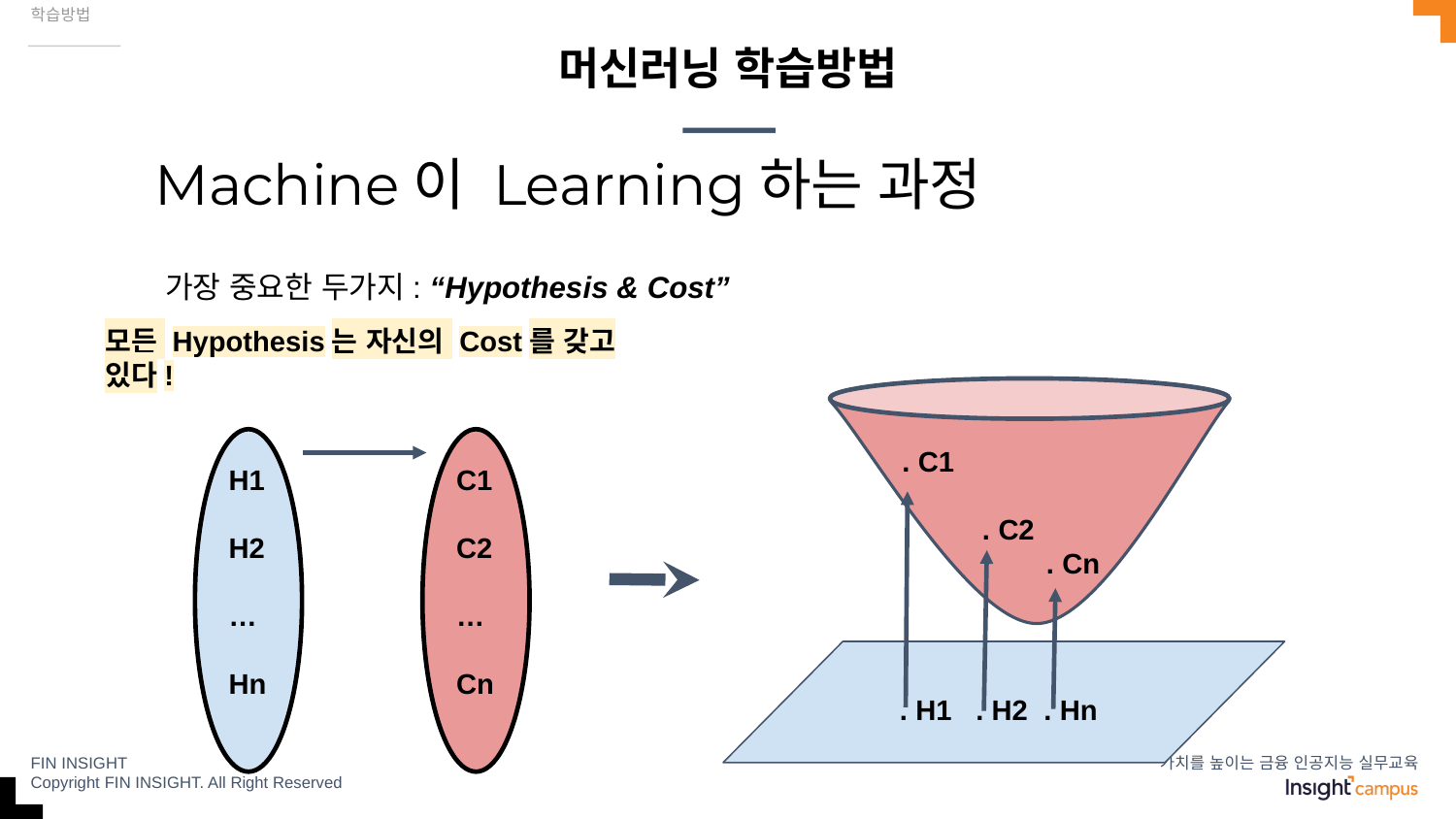

학습방법
# 머신러닝 학습방법
Machine이 Learning하는 과정
가장 중요한 두가지: “Hypothesis & Cost”
모든 Hypothesis는 자신의 Cost를 갖고 있다!

. C1

          . C2
                  . Cn
H1

H2

…

Hn
C1

C2

…

Cn

    . H1   . H2  . Hn